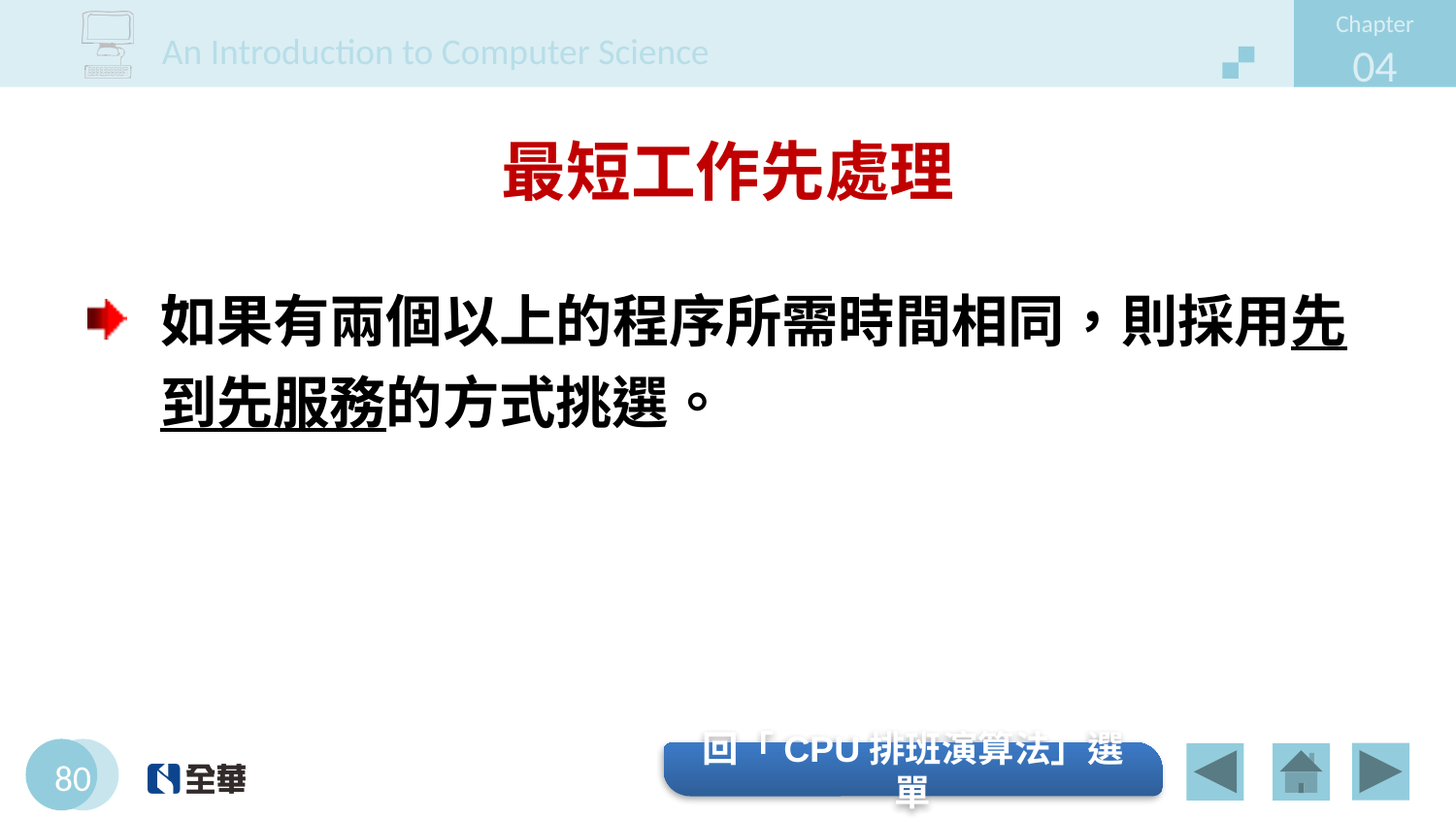

# 最短工作先處理
如果有兩個以上的程序所需時間相同，則採用先到先服務的方式挑選。

回「CPU排班演算法」選單